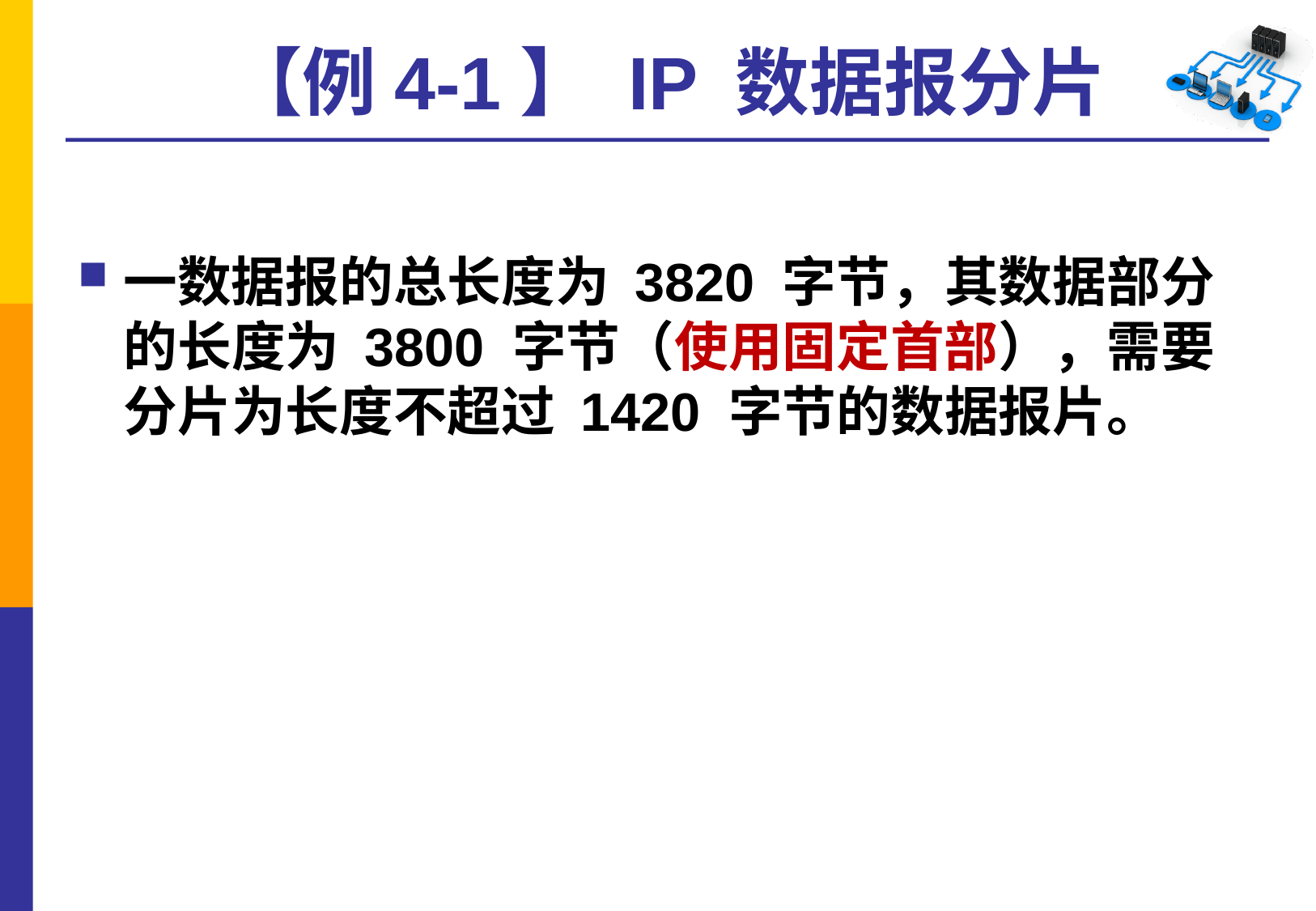

# 【例4-1】 IP 数据报分片
一数据报的总长度为 3820 字节，其数据部分的长度为 3800 字节（使用固定首部），需要分片为长度不超过 1420 字节的数据报片。